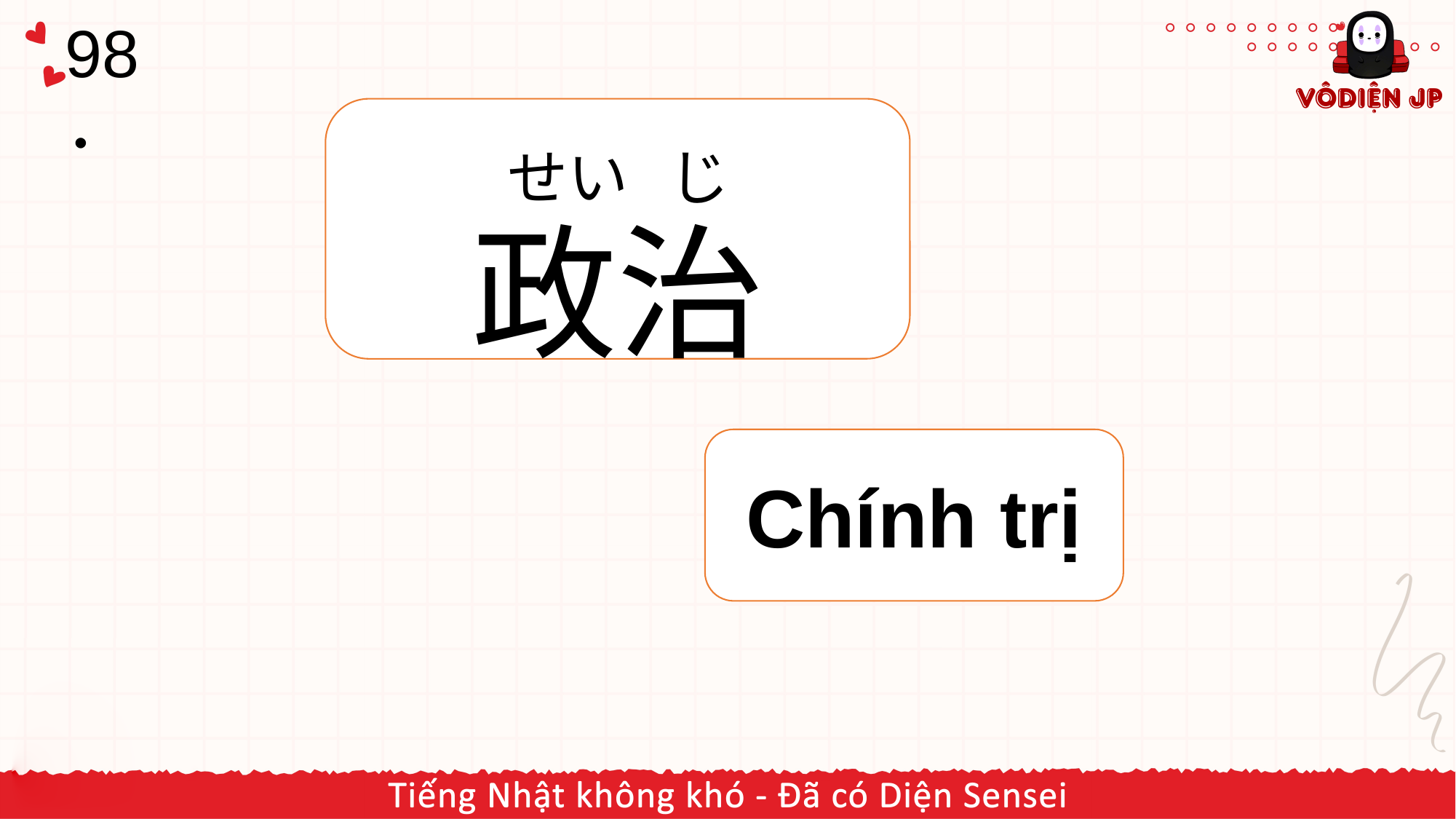

# 98．

政治
せい   じ
Chính trị